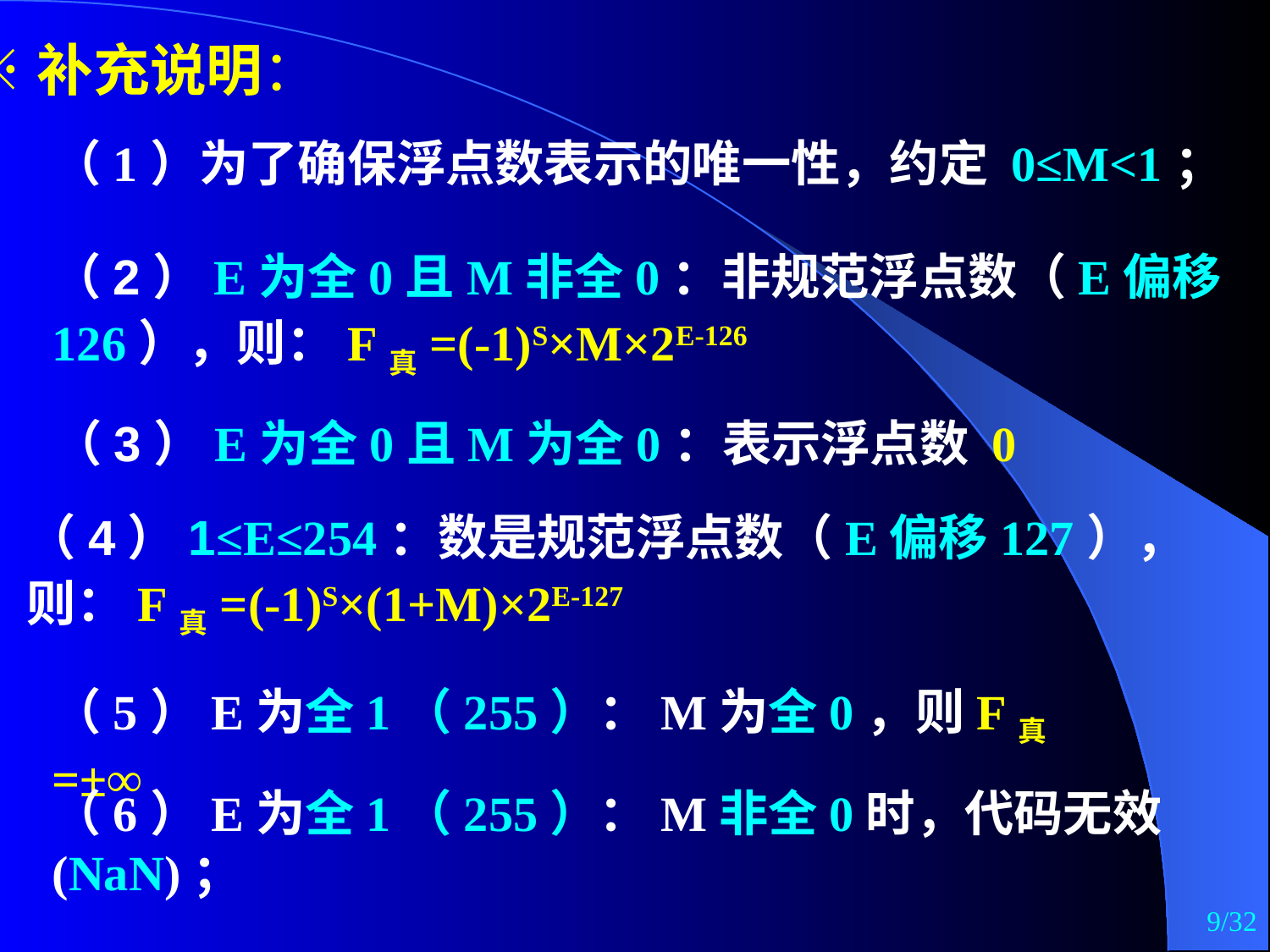

※补充说明：
（1）为了确保浮点数表示的唯一性，约定 0≤M<1；
（2）E为全0且M非全0：非规范浮点数（E偏移126），则：F真=(-1)S×M×2E-126
（3）E为全0且M为全0：表示浮点数 0
（4）1≤E≤254：数是规范浮点数（E偏移127），
则：F真=(-1)S×(1+M)×2E-127
（5）E为全1（255）：M为全0，则F真=±∞
（6）E为全1（255）：M非全0时，代码无效(NaN)；
9/32